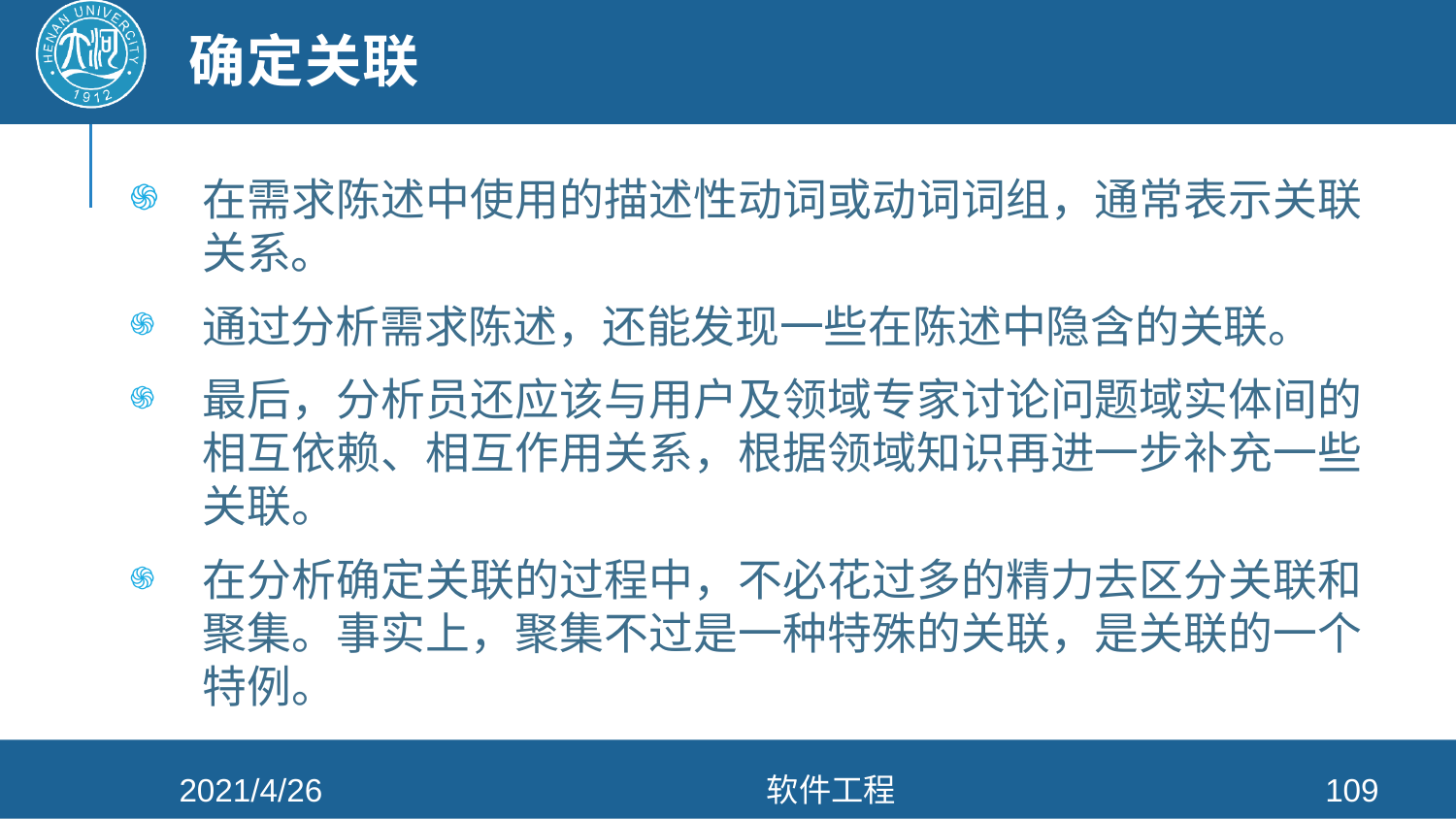

# 确定关联
在需求陈述中使用的描述性动词或动词词组，通常表示关联关系。
通过分析需求陈述，还能发现一些在陈述中隐含的关联。
最后，分析员还应该与用户及领域专家讨论问题域实体间的相互依赖、相互作用关系，根据领域知识再进一步补充一些关联。
在分析确定关联的过程中，不必花过多的精力去区分关联和聚集。事实上，聚集不过是一种特殊的关联，是关联的一个特例。

2021/4/26
软件工程
109